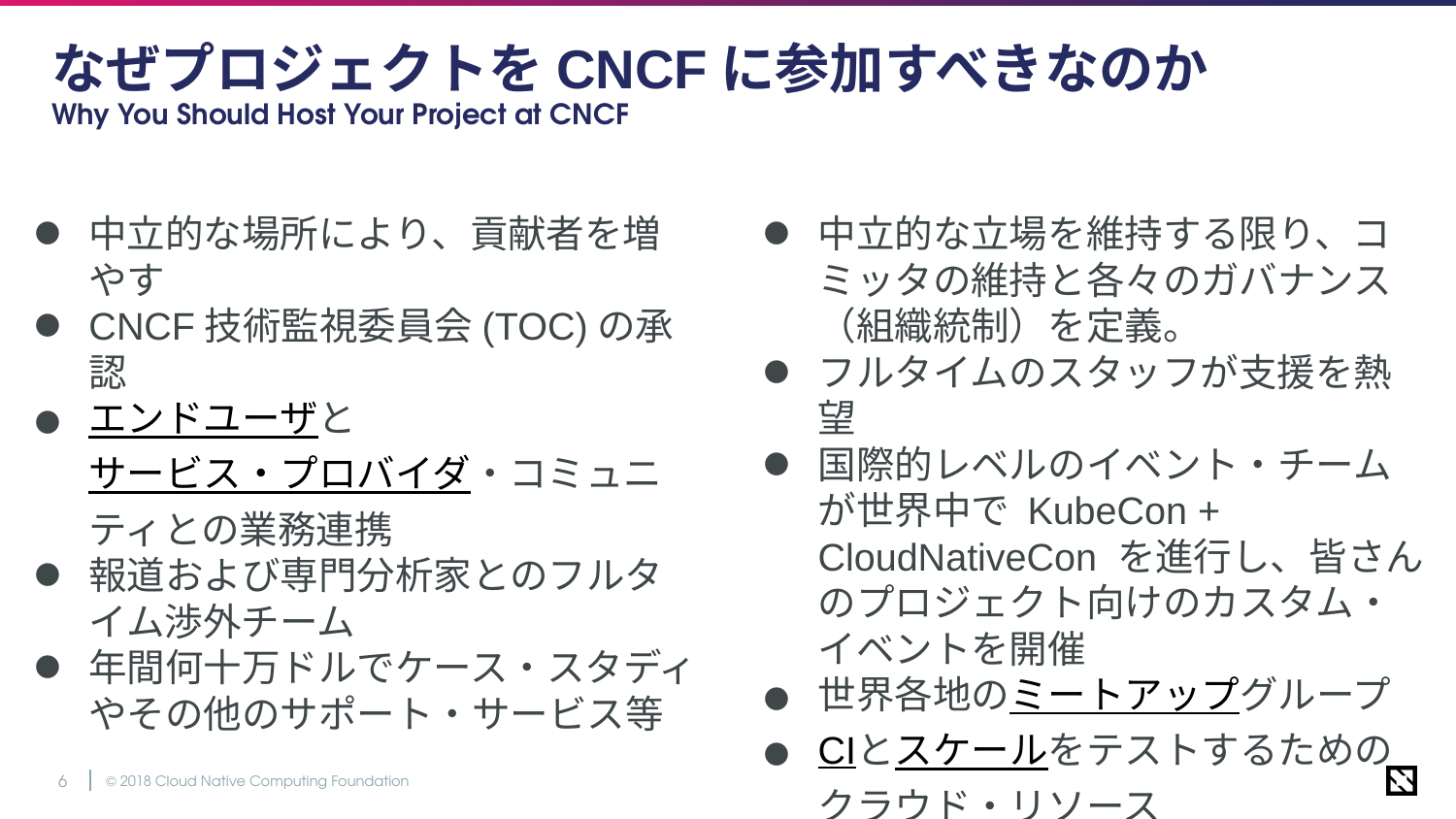

# なぜプロジェクトをCNCFに参加すべきなのか Why You Should Host Your Project at CNCF
中立的な場所により、貢献者を増やす
CNCF技術監視委員会(TOC)の承認
エンドユーザとサービス・プロバイダ・コミュニティとの業務連携
報道および専門分析家とのフルタイム渉外チーム
年間何十万ドルでケース・スタディやその他のサポート・サービス等
中立的な立場を維持する限り、コミッタの維持と各々のガバナンス（組織統制）を定義。
フルタイムのスタッフが支援を熱望
国際的レベルのイベント・チームが世界中で KubeCon + CloudNativeCon を進行し、皆さんのプロジェクト向けのカスタム・イベントを開催
世界各地のミートアップグループ
CIとスケールをテストするためのクラウド・リソース